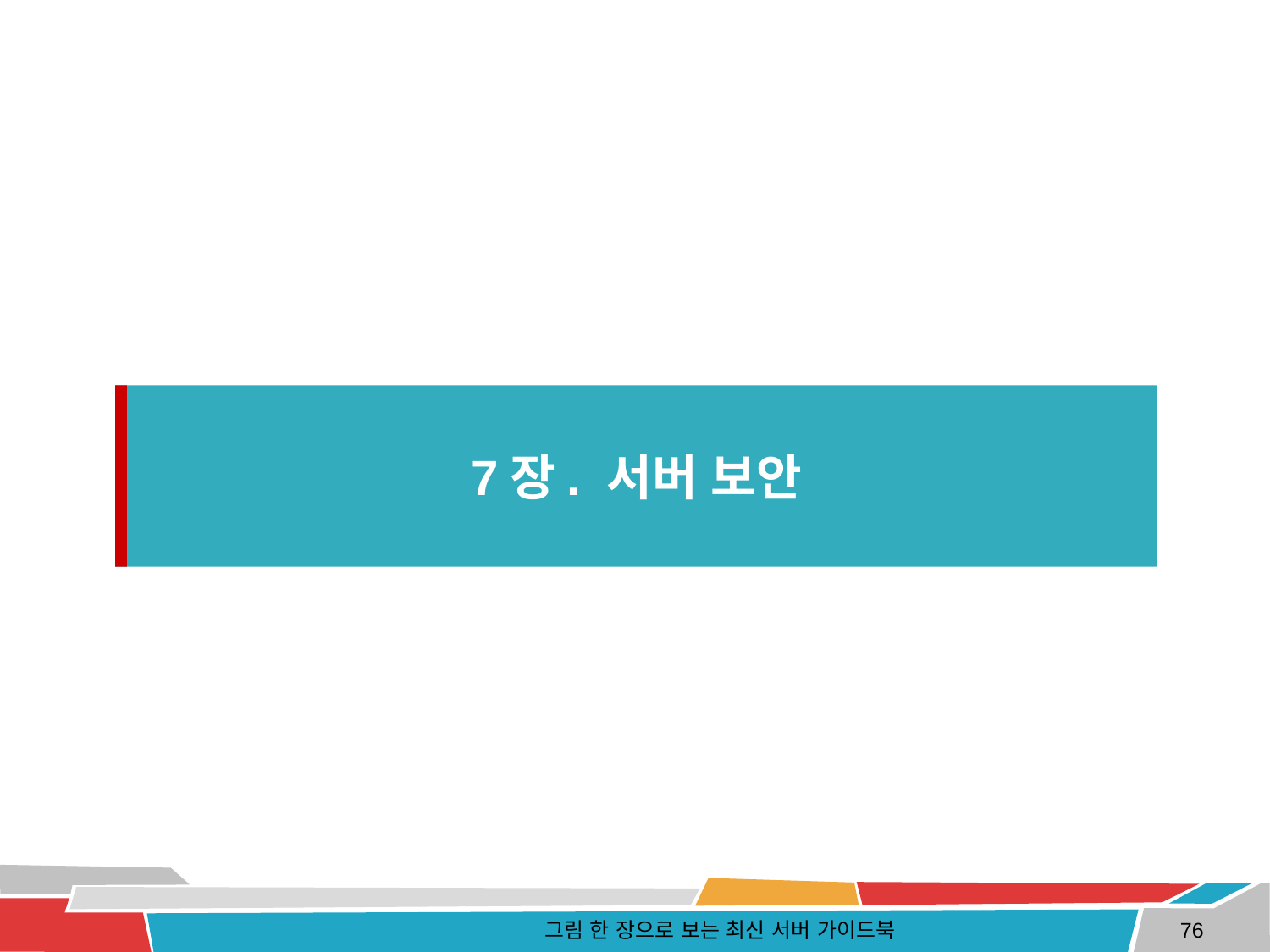

7장. 서버 보안
그림 한 장으로 보는 최신 서버 가이드북
76